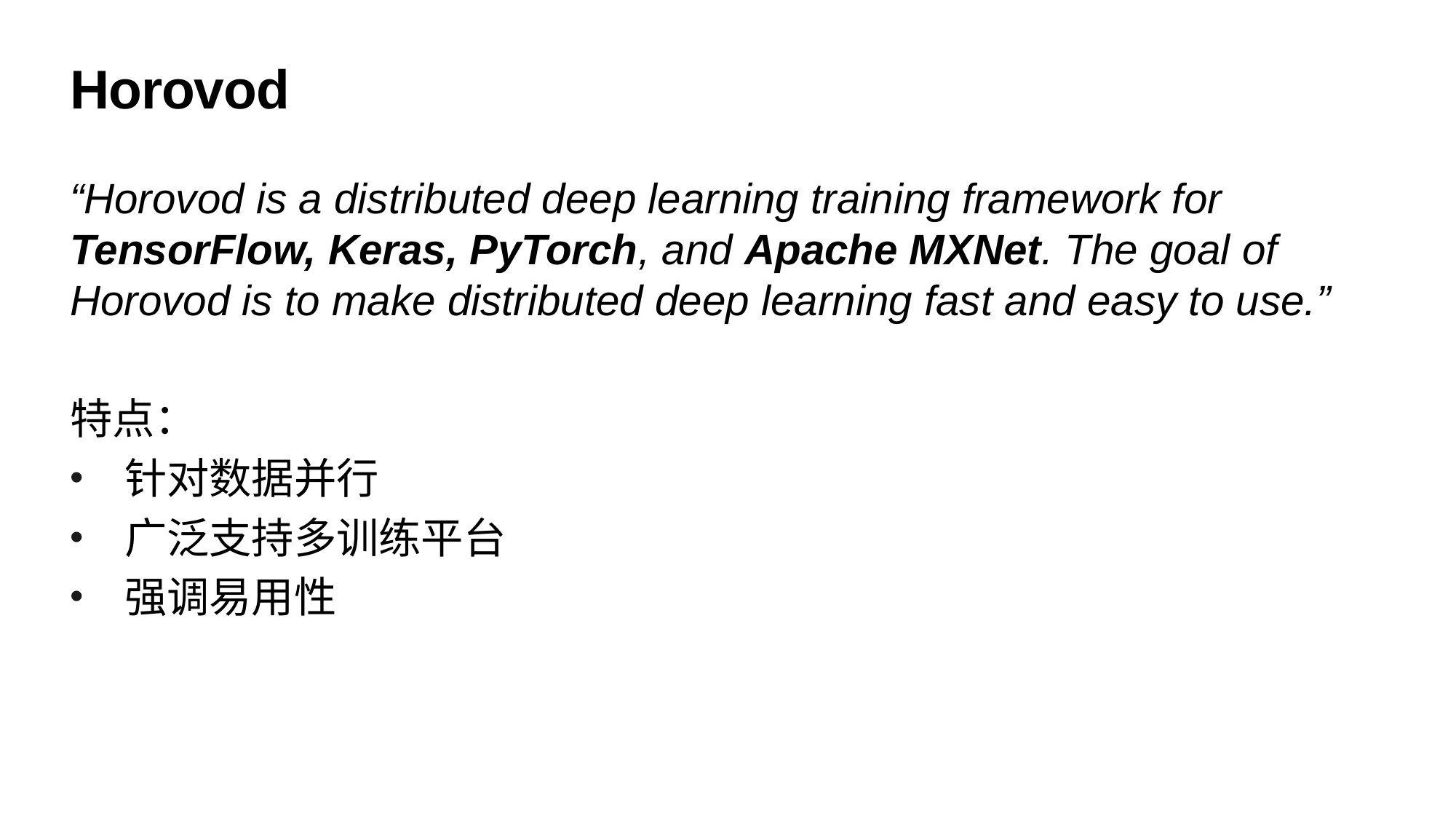

# Horovod
“Horovod is a distributed deep learning training framework for TensorFlow, Keras, PyTorch, and Apache MXNet. The goal of Horovod is to make distributed deep learning fast and easy to use.”

特点：
针对数据并行
广泛支持多训练平台
强调易用性